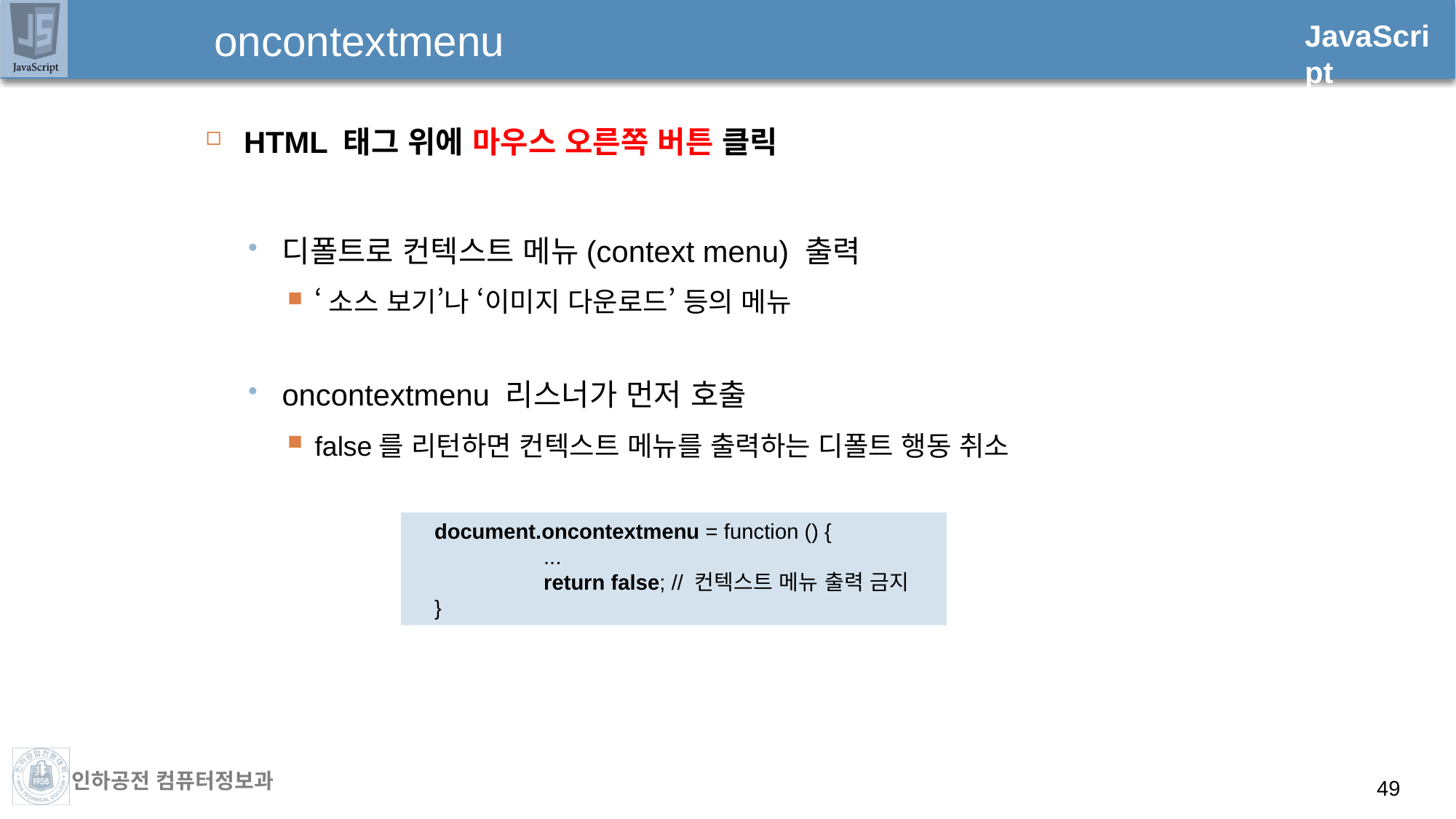

# oncontextmenu
HTML 태그 위에 마우스 오른쪽 버튼 클릭

디폴트로 컨텍스트 메뉴(context menu) 출력
‘소스 보기’나 ‘이미지 다운로드’ 등의 메뉴

oncontextmenu 리스너가 먼저 호출
false를 리턴하면 컨텍스트 메뉴를 출력하는 디폴트 행동 취소

49
document.oncontextmenu = function () {
	...
	return false; // 컨텍스트 메뉴 출력 금지
}